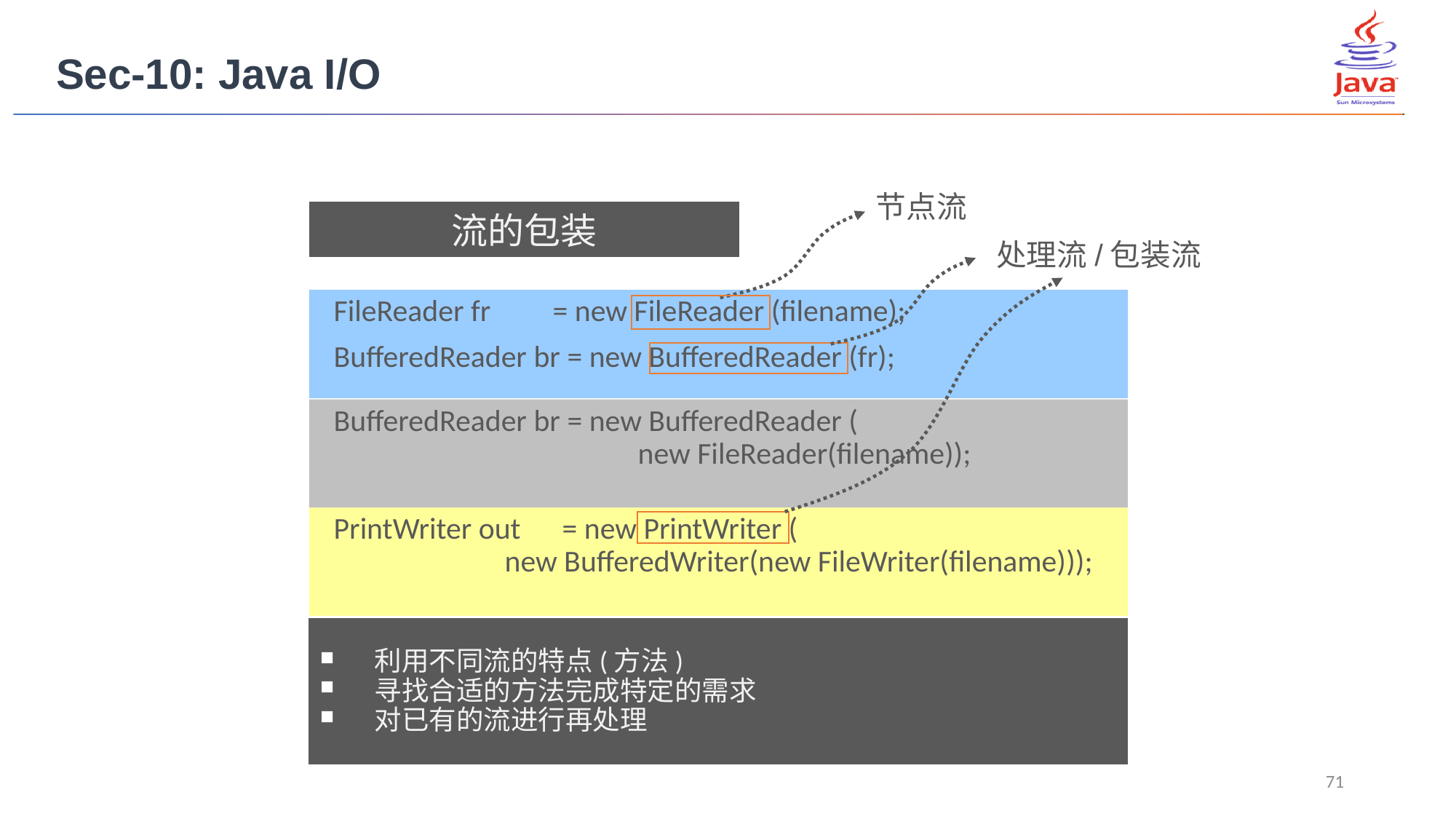

Sec-10: Java I/O
节点流
流的包装

处理流/包装流

  FileReader fr         = new FileReader (filename);

  BufferedReader br = new BufferedReader (fr);

  BufferedReader br = new BufferedReader (
                                              new FileReader(filename));
  PrintWriter out      = new PrintWriter (
		     new BufferedWriter(new FileWriter(filename)));

利用不同流的特点(方法)
寻找合适的方法完成特定的需求
对已有的流进行再处理
71